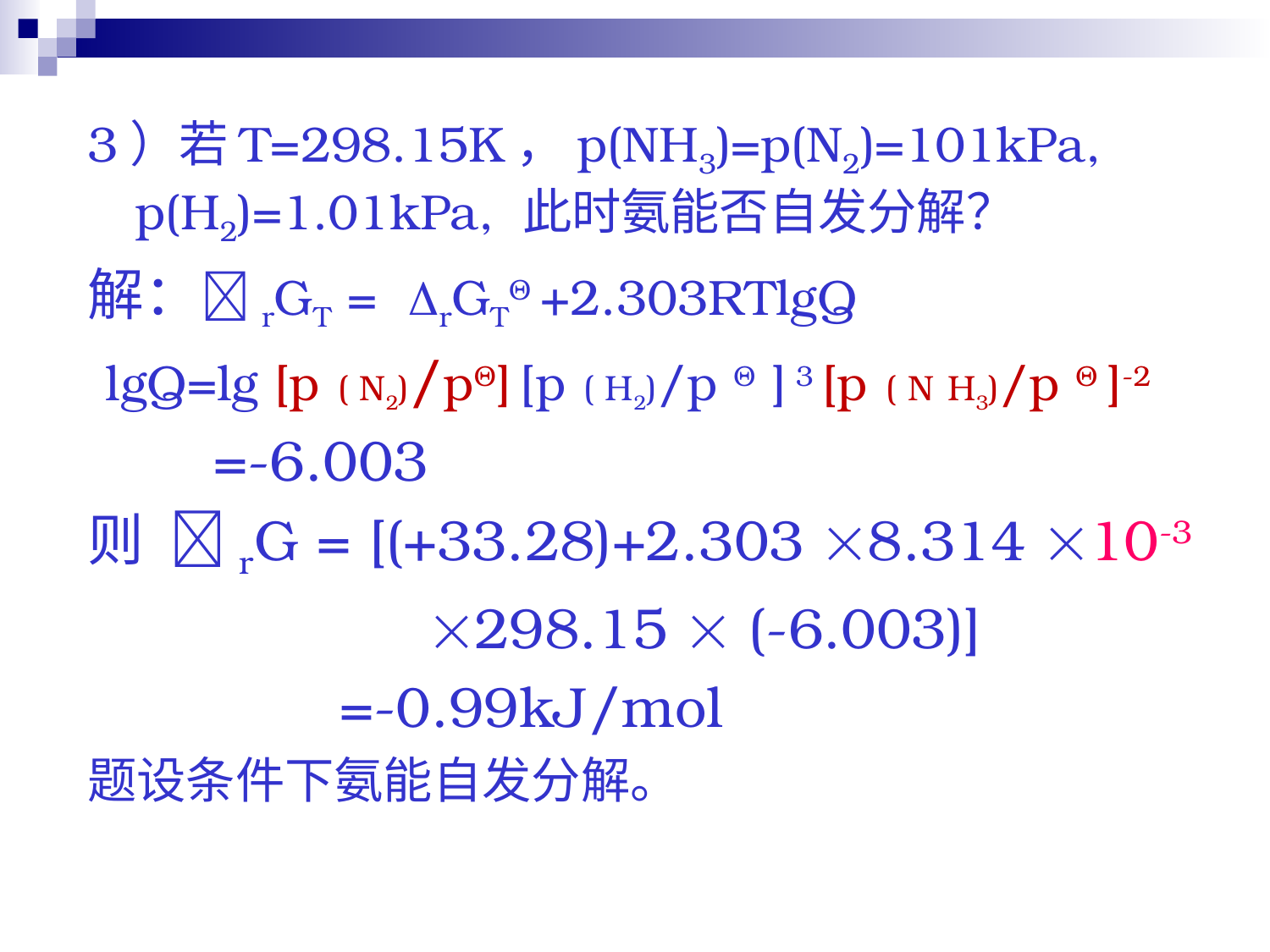

3）若T=298.15K，p(NH3)=p(N2)=101kPa, p(H2)=1.01kPa, 此时氨能否自发分解？
解：ΔrGT =  ΔrGTΘ +2.303RTlgQ
 lgQ=lg [p ( N2)/pΘ] [p ( H2)/p Θ ] 3 [p ( N H3)/p Θ ]-2
       =-6.003
则  ΔrG = [(+33.28)+2.303 ×8.314 ×10-3
                   ×298.15 × (-6.003)]
              =-0.99kJ/mol
题设条件下氨能自发分解。